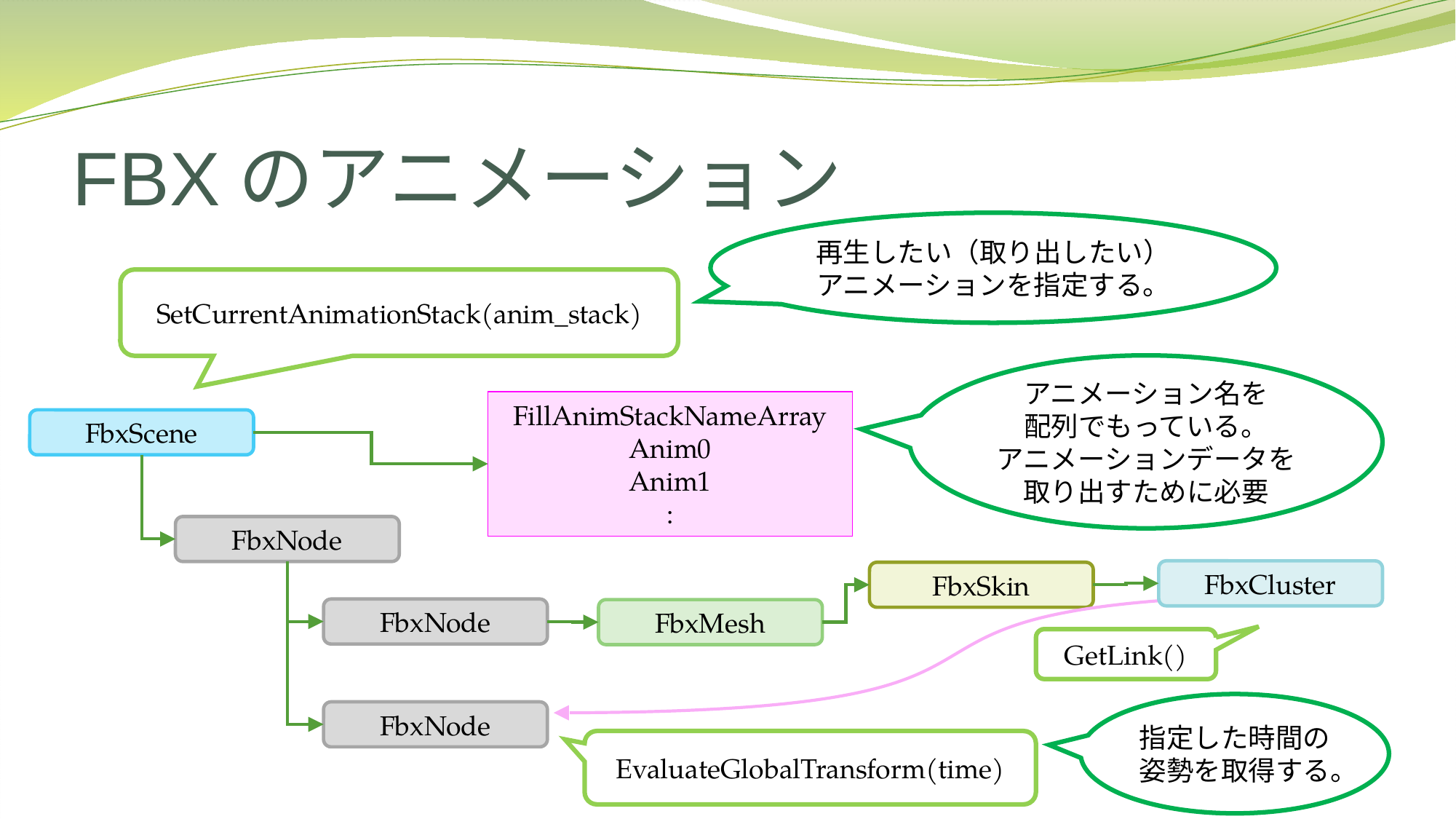

# FBXのアニメーション
再生したい（取り出したい）
アニメーションを指定する。
SetCurrentAnimationStack(anim_stack)
アニメーション名を
配列でもっている。
アニメーションデータを
取り出すために必要
FillAnimStackNameArray
Anim0
Anim1
:
FbxScene
FbxNode
FbxCluster
FbxSkin
FbxNode
FbxMesh
GetLink()
指定した時間の姿勢を取得する。
FbxNode
EvaluateGlobalTransform(time)